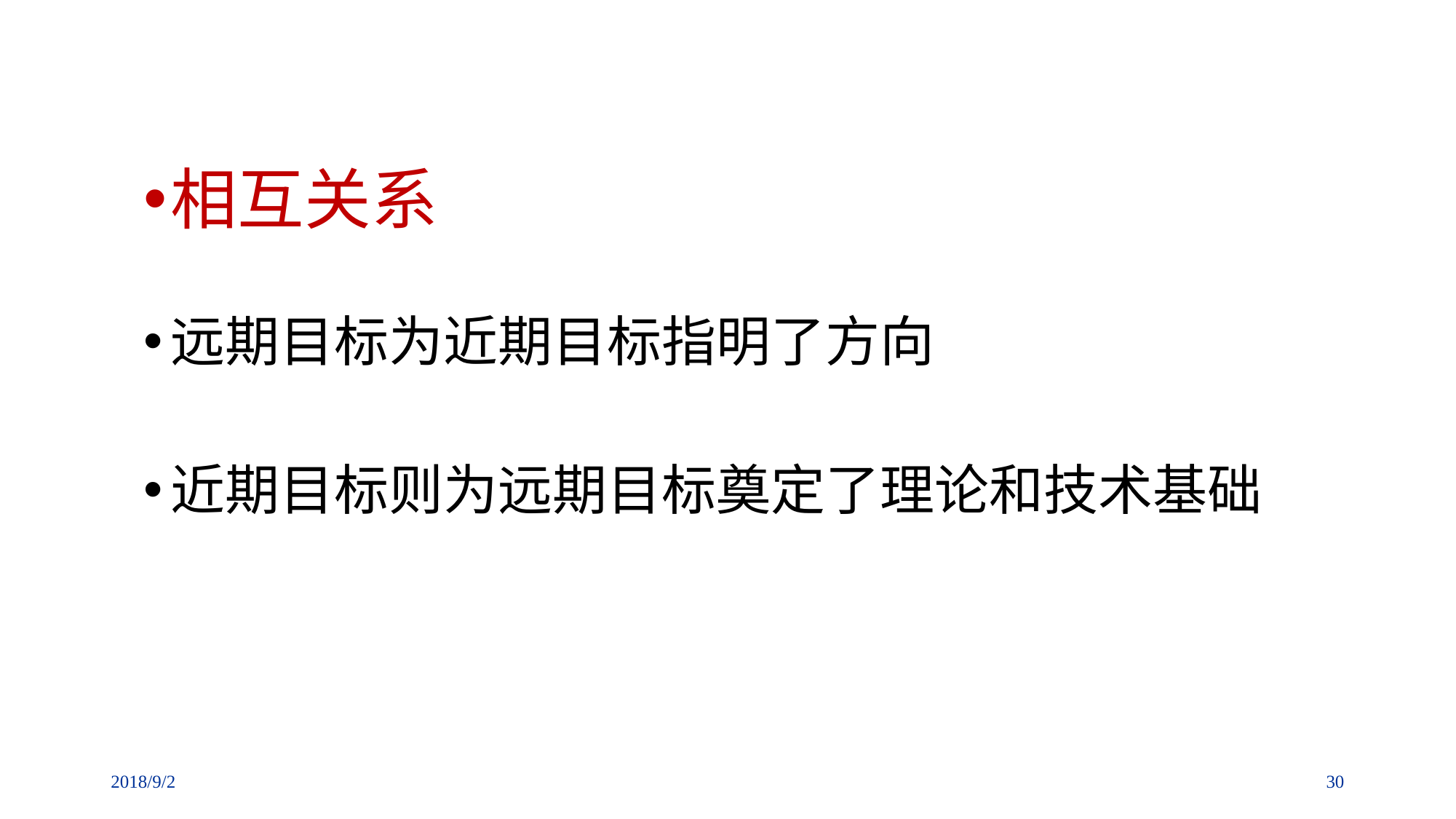

相互关系

远期目标为近期目标指明了方向

近期目标则为远期目标奠定了理论和技术基础
30
2018/9/2